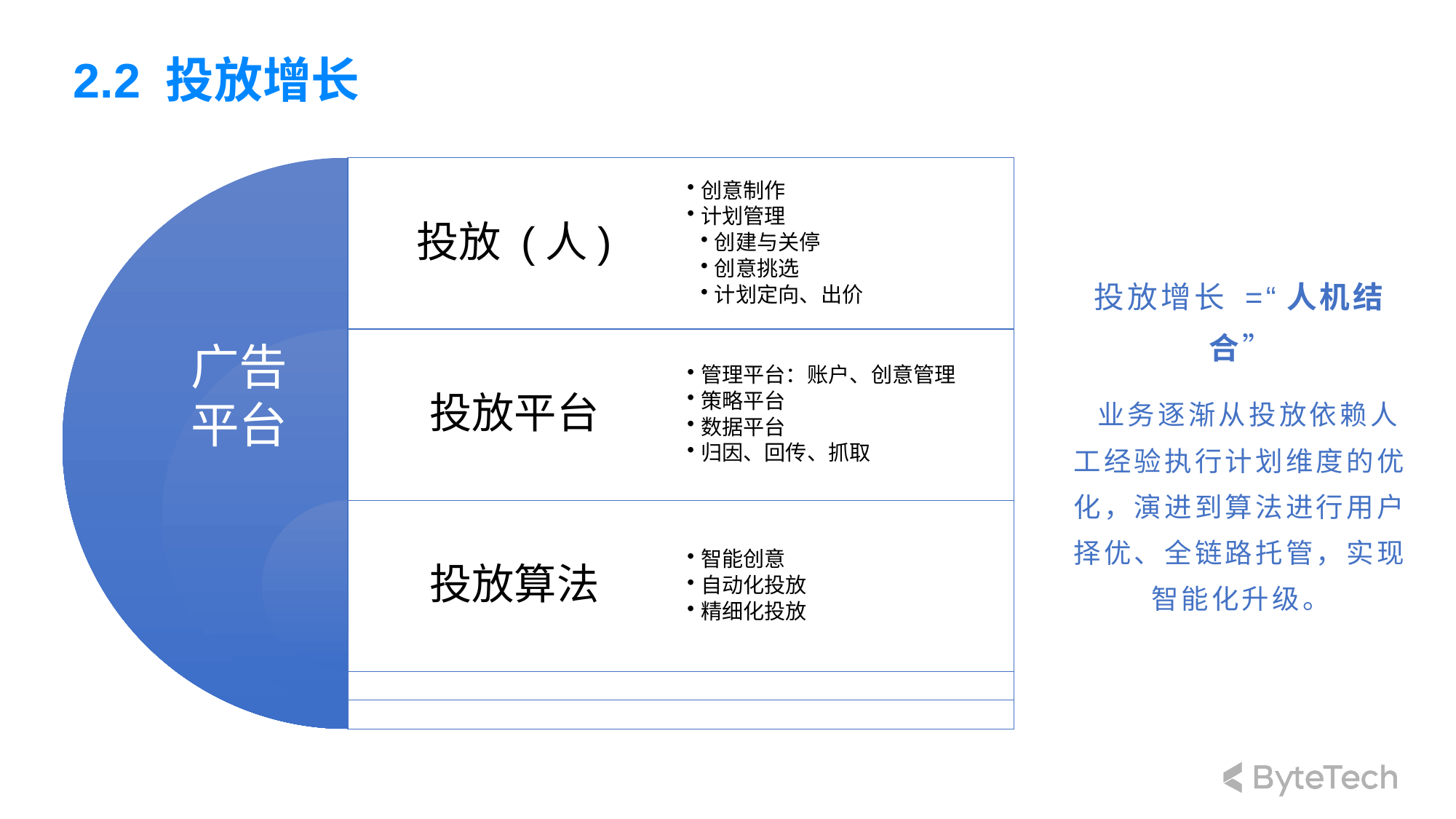

# 2.2 投放增长
投放 (人)
投放平台
投放算法
创意制作
计划管理
创建与关停
创意挑选
计划定向、出价
管理平台：账户、创意管理
策略平台
数据平台
归因、回传、抓取
智能创意
自动化投放
精细化投放
投放增长 =“人机结合”
 业务逐渐从投放依赖人工经验执行计划维度的优化，演进到算法进行用户择优、全链路托管，实现智能化升级。
广告平台